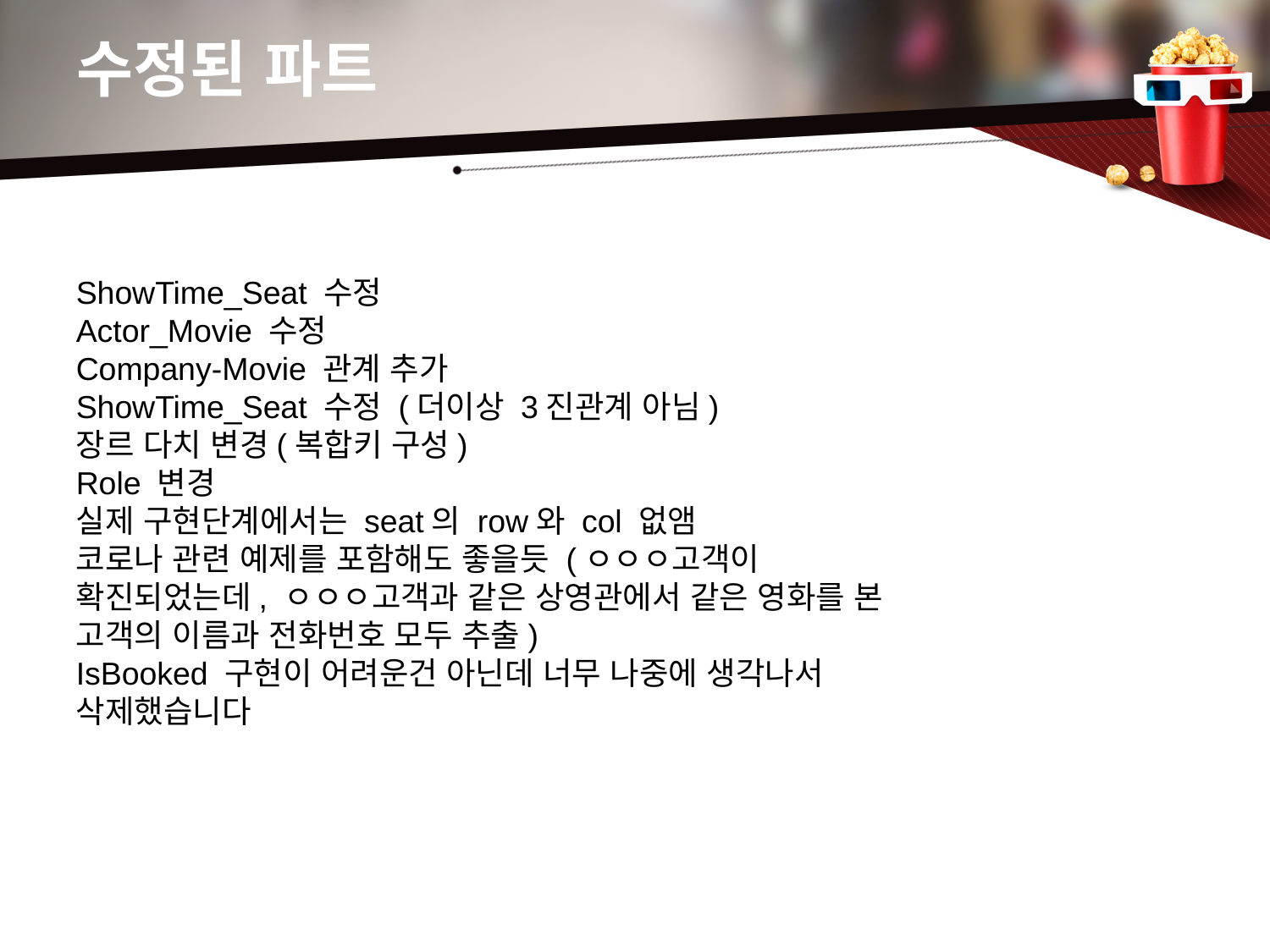

# 수정된 파트
ShowTime_Seat 수정
Actor_Movie 수정
Company-Movie 관계 추가
ShowTime_Seat 수정 (더이상 3진관계 아님)
장르 다치 변경(복합키 구성)
Role 변경
실제 구현단계에서는 seat의 row와 col 없앰
코로나 관련 예제를 포함해도 좋을듯 (ㅇㅇㅇ고객이 확진되었는데, ㅇㅇㅇ고객과 같은 상영관에서 같은 영화를 본 고객의 이름과 전화번호 모두 추출)
IsBooked 구현이 어려운건 아닌데 너무 나중에 생각나서 삭제했습니다